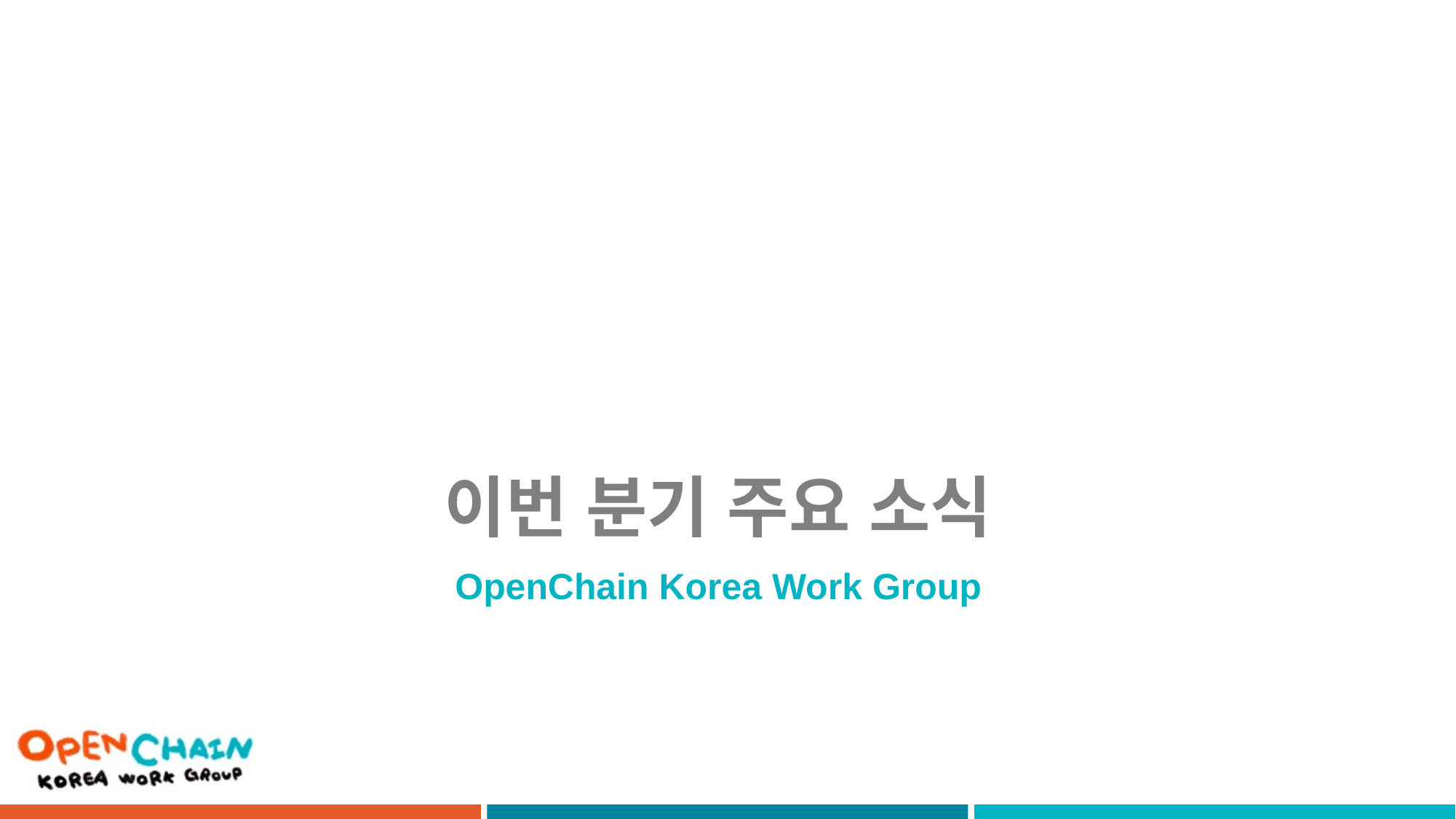

# 이번 분기 주요 소식
OpenChain Korea Work Group